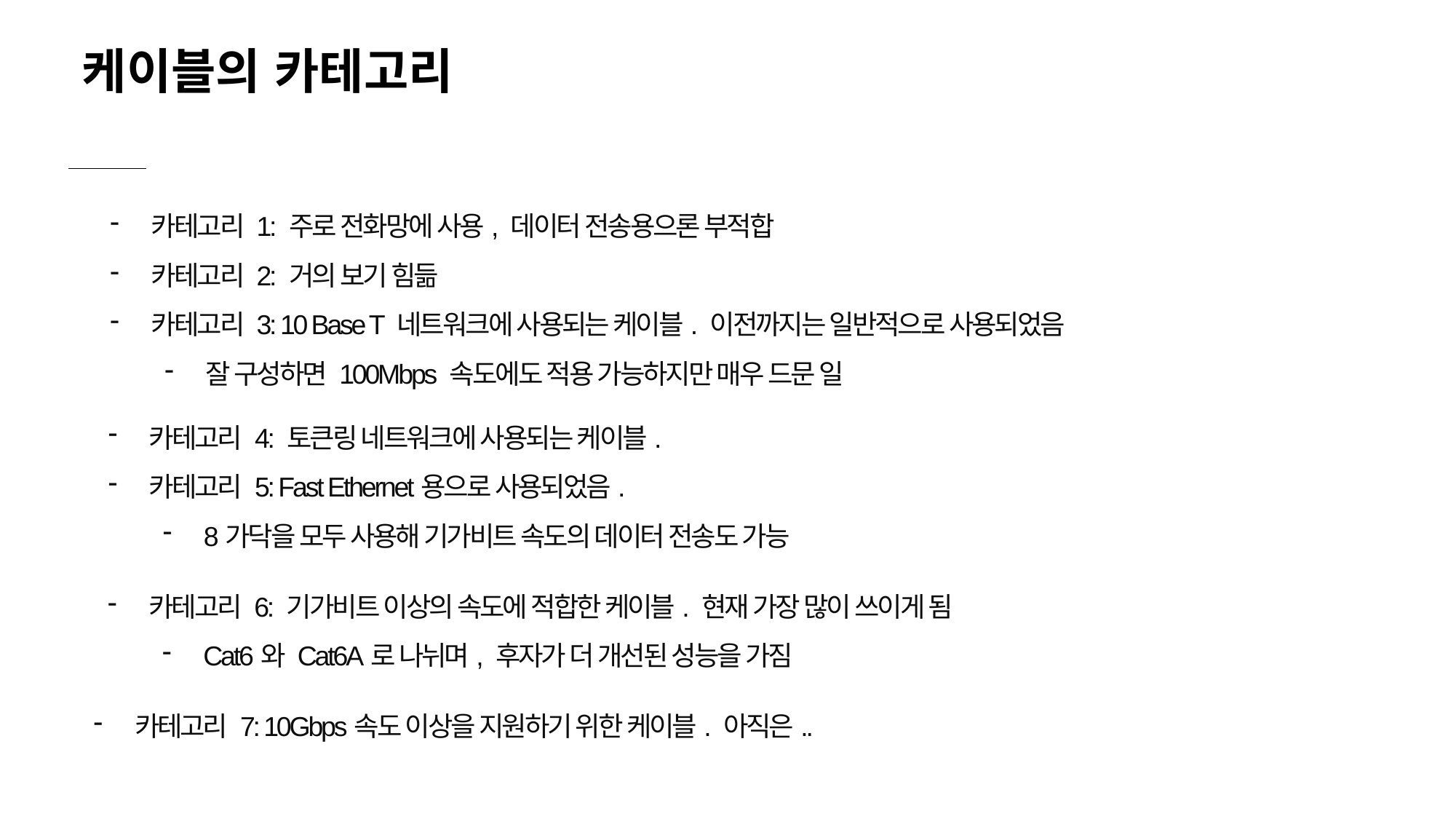

케이블의 카테고리
카테고리 1: 주로 전화망에 사용, 데이터 전송용으론 부적합
카테고리 2: 거의 보기 힘듦
카테고리 3: 10 Base T 네트워크에 사용되는 케이블. 이전까지는 일반적으로 사용되었음
잘 구성하면 100Mbps 속도에도 적용 가능하지만 매우 드문 일
카테고리 4: 토큰링 네트워크에 사용되는 케이블.
카테고리 5: Fast Ethernet용으로 사용되었음.
8가닥을 모두 사용해 기가비트 속도의 데이터 전송도 가능
카테고리 6: 기가비트 이상의 속도에 적합한 케이블. 현재 가장 많이 쓰이게 됨
Cat6와 Cat6A로 나뉘며, 후자가 더 개선된 성능을 가짐
카테고리 7: 10Gbps속도 이상을 지원하기 위한 케이블. 아직은..